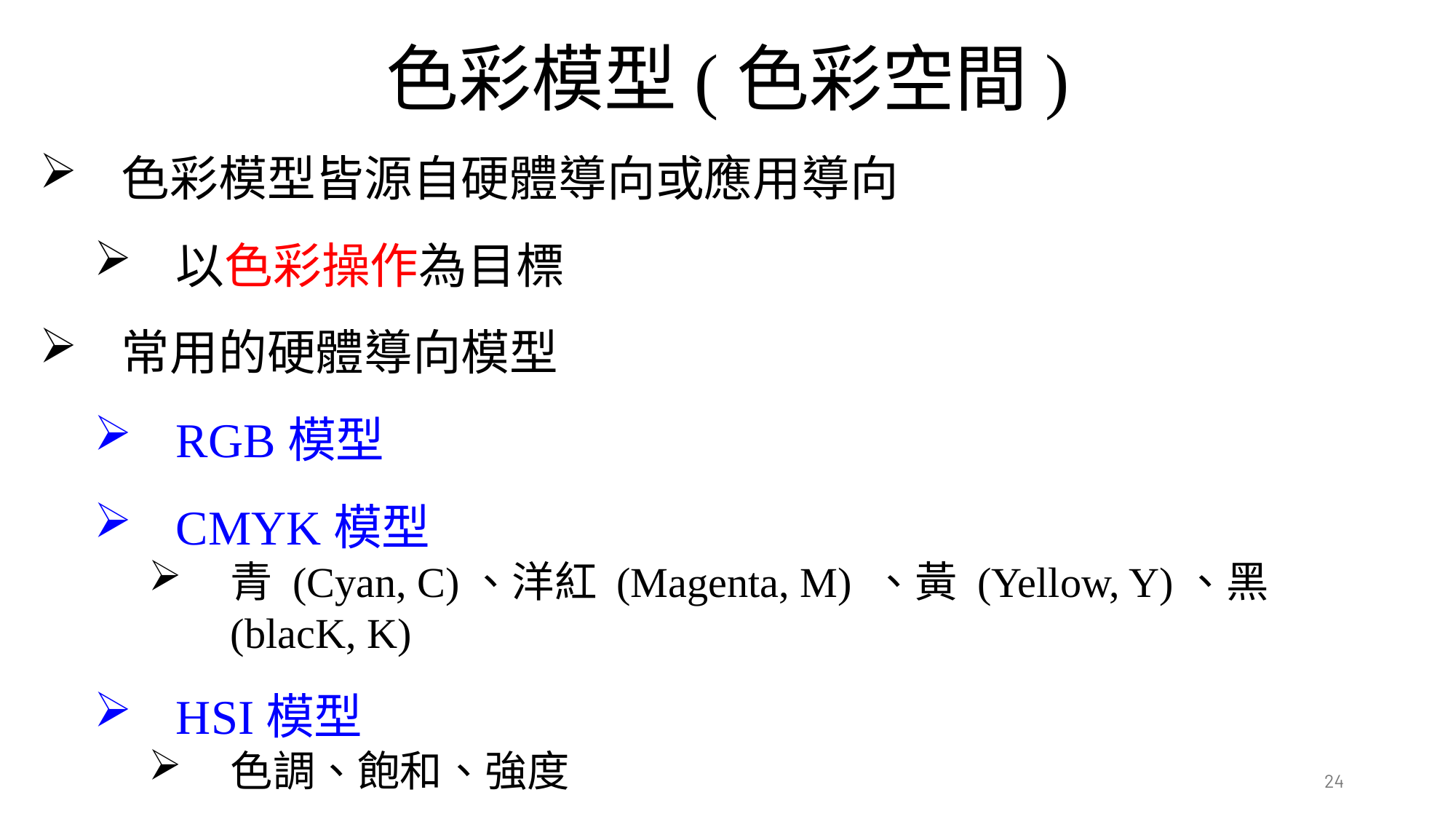

色彩模型(色彩空間)
色彩模型皆源自硬體導向或應用導向
以色彩操作為目標
常用的硬體導向模型
RGB模型
CMYK模型
青 (Cyan, C)、洋紅 (Magenta, M) 、黃 (Yellow, Y)、黑 (blacK, K)
HSI模型
色調、飽和、強度
24